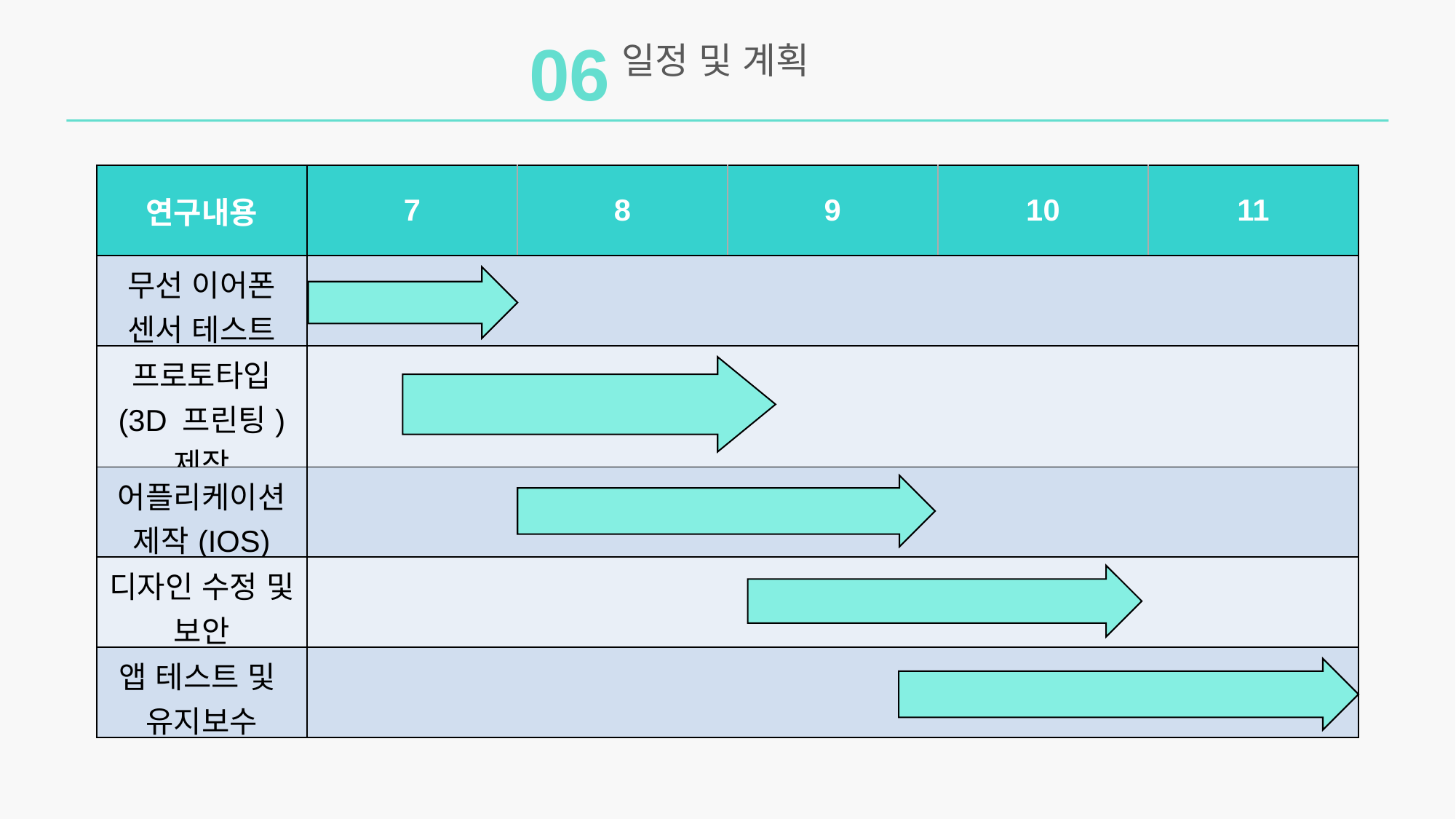

06
일정 및 계획

| 연구내용 | 7 | 8 | 9 | 10 | 11 |
| --- | --- | --- | --- | --- | --- |
| 무선 이어폰 센서 테스트 |  |  |  |  |  |
| 프로토타입 (3D 프린팅) 제작 |  |  |  |  |  |
| 어플리케이션 제작(IOS) |  |  |  |  |  |
| 디자인 수정 및 보안 |  |  |  |  |  |
| 앱 테스트 및 유지보수 |  |  |  |  |  |